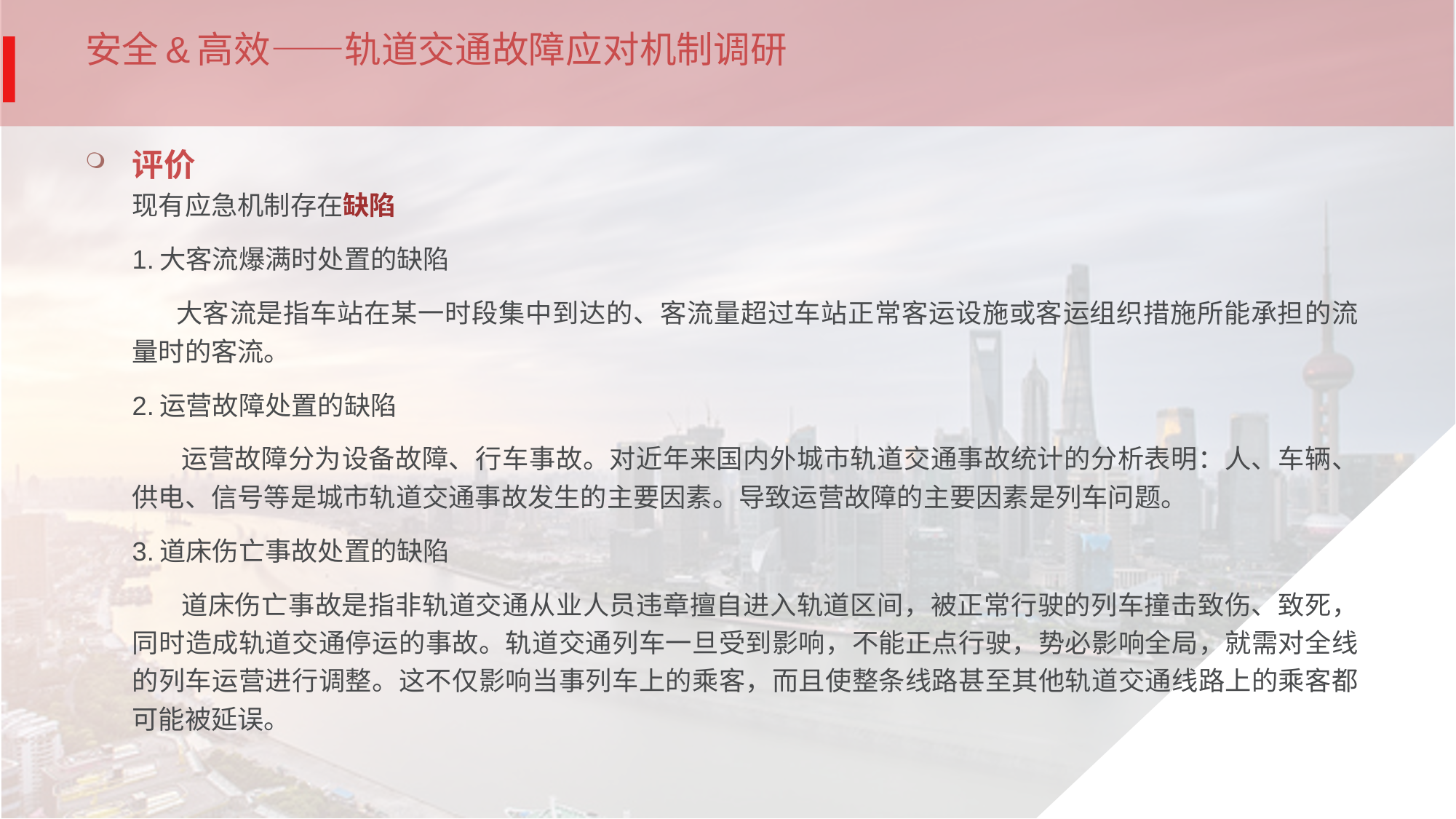

# 安全&高效——轨道交通故障应对机制调研
评价
现有应急机制存在缺陷
1.大客流爆满时处置的缺陷
      大客流是指车站在某一时段集中到达的、客流量超过车站正常客运设施或客运组织措施所能承担的流量时的客流。
2.运营故障处置的缺陷
       运营故障分为设备故障、行车事故。对近年来国内外城市轨道交通事故统计的分析表明：人、车辆、供电、信号等是城市轨道交通事故发生的主要因素。导致运营故障的主要因素是列车问题。
3.道床伤亡事故处置的缺陷
       道床伤亡事故是指非轨道交通从业人员违章擅自进入轨道区间，被正常行驶的列车撞击致伤、致死，同时造成轨道交通停运的事故。轨道交通列车一旦受到影响，不能正点行驶，势必影响全局，就需对全线的列车运营进行调整。这不仅影响当事列车上的乘客，而且使整条线路甚至其他轨道交通线路上的乘客都可能被延误。